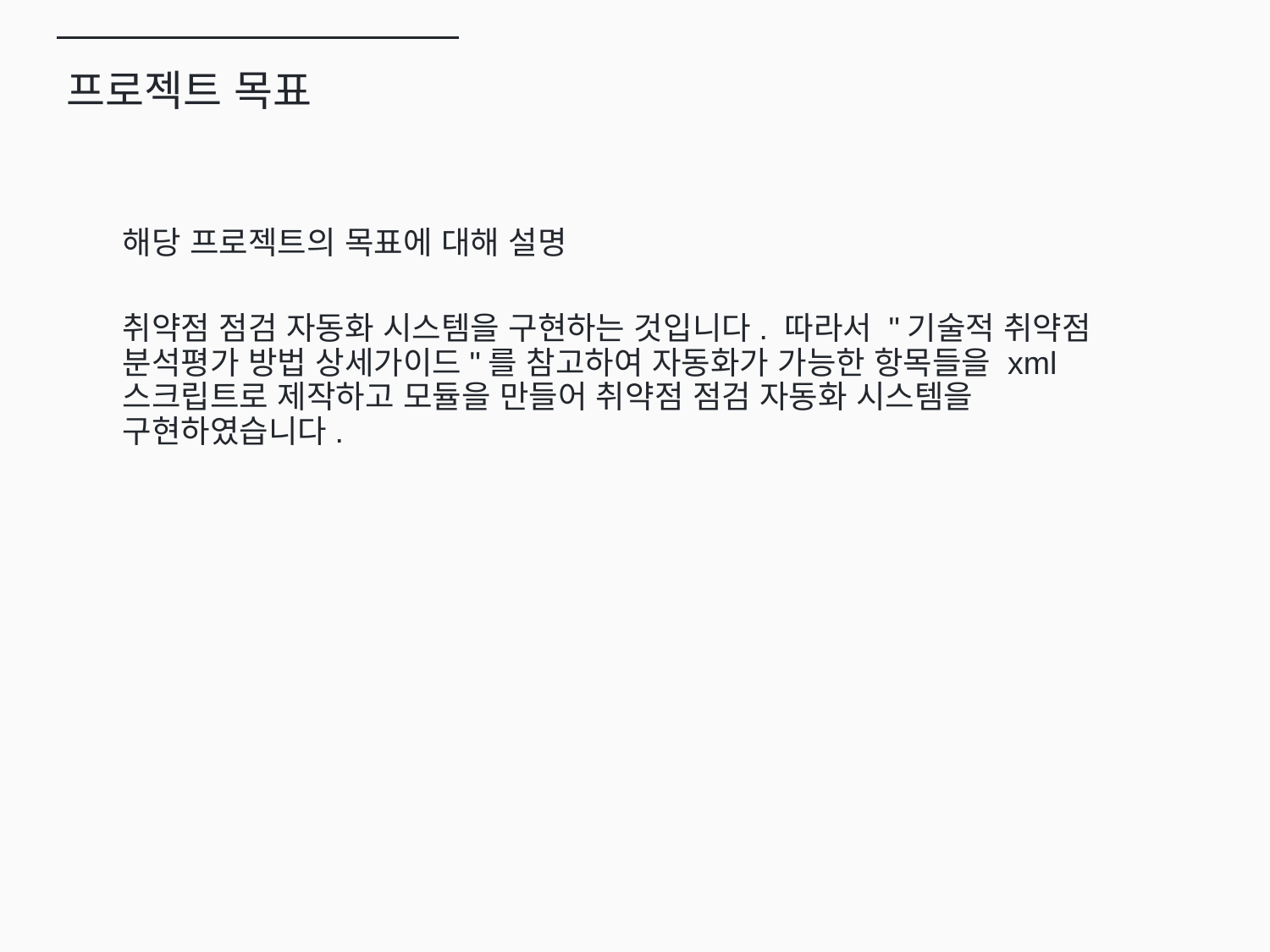

프로젝트 목표
해당 프로젝트의 목표에 대해 설명

취약점 점검 자동화 시스템을 구현하는 것입니다. 따라서 "기술적 취약점 분석평가 방법 상세가이드"를 참고하여 자동화가 가능한 항목들을 xml 스크립트로 제작하고 모듈을 만들어 취약점 점검 자동화 시스템을 구현하였습니다.